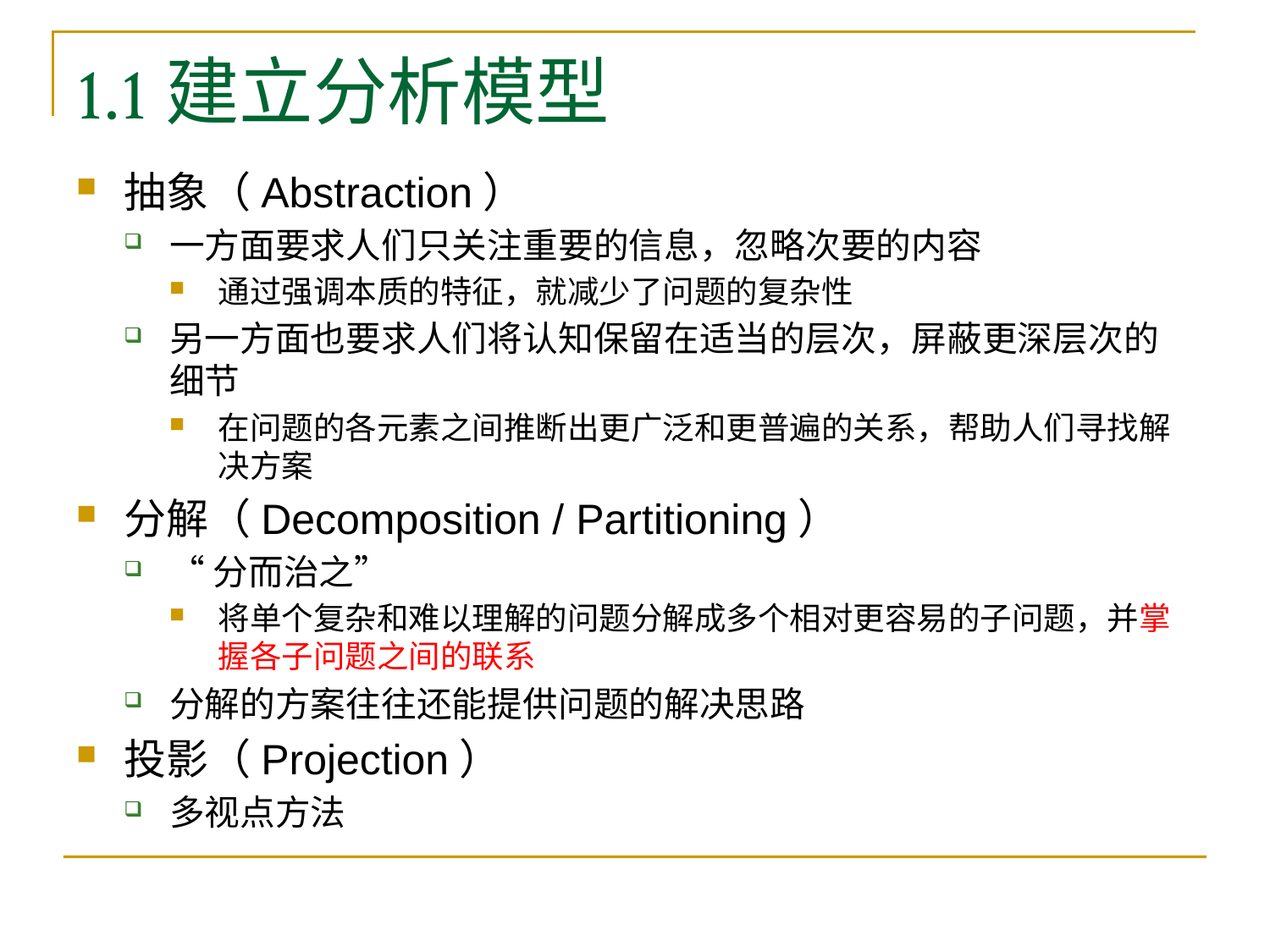

# 1.1建立分析模型
抽象（Abstraction）
一方面要求人们只关注重要的信息，忽略次要的内容
通过强调本质的特征，就减少了问题的复杂性
另一方面也要求人们将认知保留在适当的层次，屏蔽更深层次的细节
在问题的各元素之间推断出更广泛和更普遍的关系，帮助人们寻找解决方案
分解（Decomposition / Partitioning）
“分而治之”
将单个复杂和难以理解的问题分解成多个相对更容易的子问题，并掌握各子问题之间的联系
分解的方案往往还能提供问题的解决思路
投影（Projection）
多视点方法